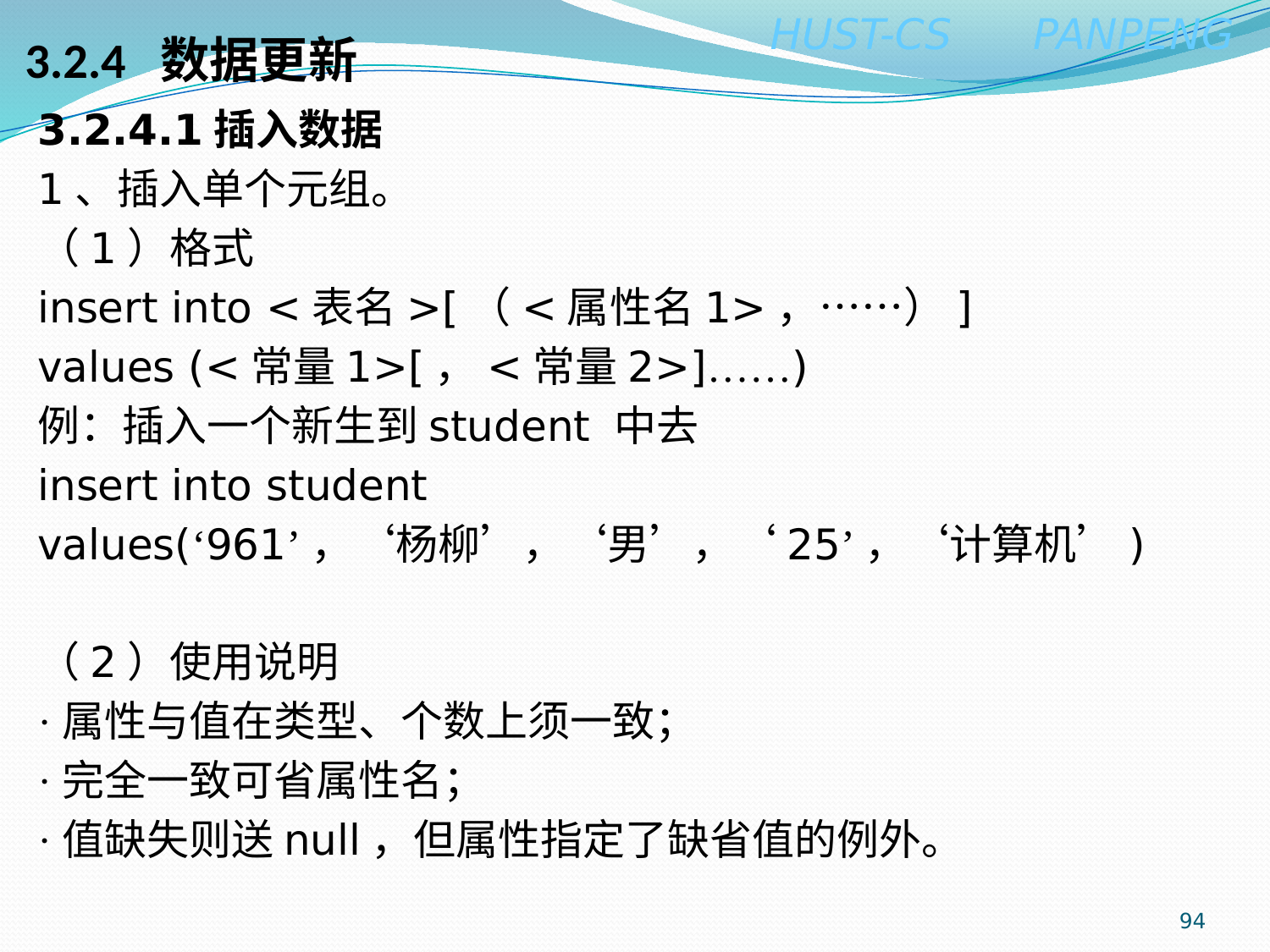

# 3.2.4  数据更新
3.2.4.1插入数据
1、插入单个元组。
（1）格式
insert into <表名>[（<属性名1>，……）]
values (<常量1>[，<常量2>]……)
例：插入一个新生到student 中去
insert into student
values(‘961’，‘杨柳’，‘男’，‘25’，‘计算机’)

（2）使用说明
·属性与值在类型、个数上须一致；
·完全一致可省属性名；
·值缺失则送null，但属性指定了缺省值的例外。
94